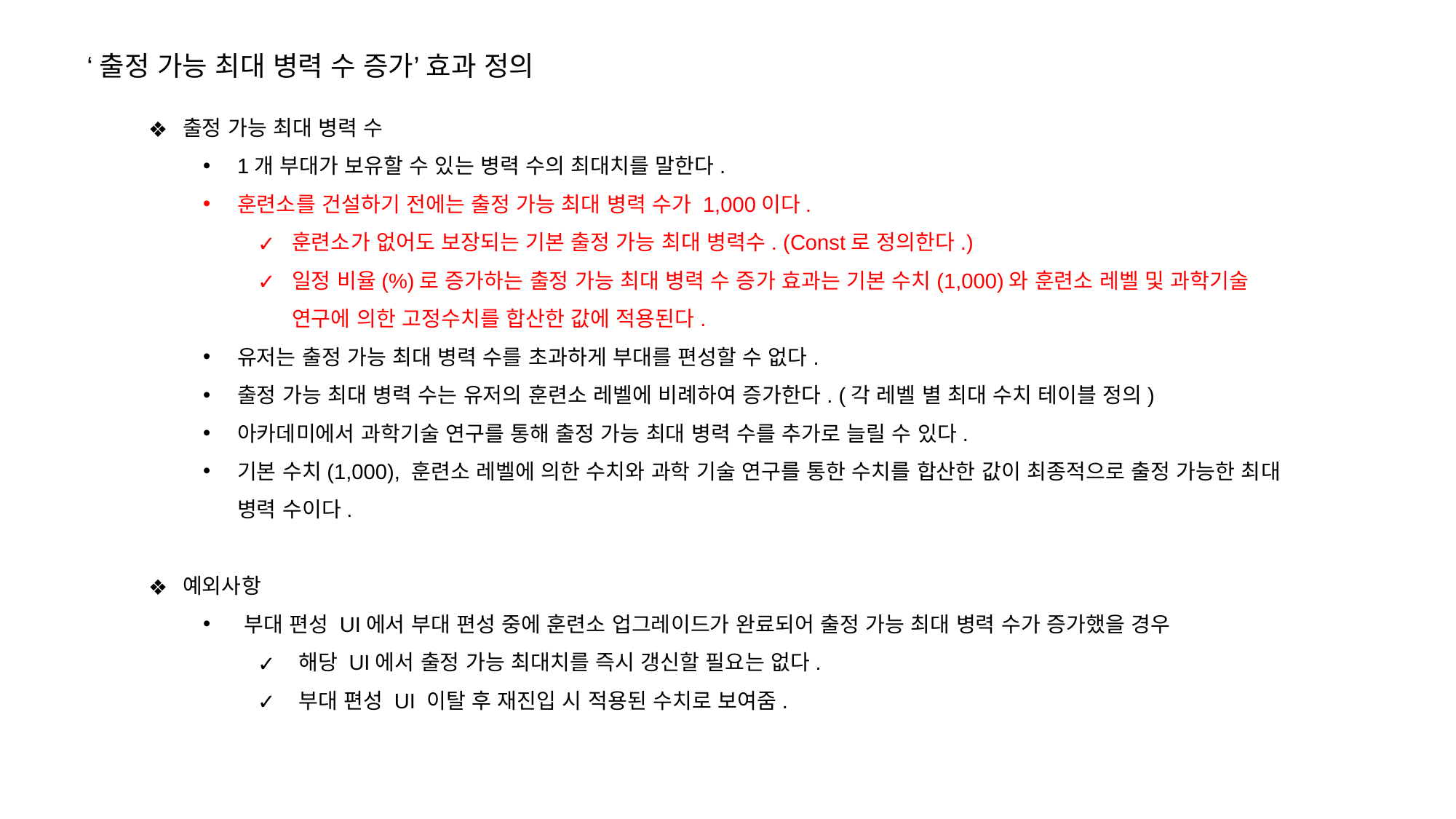

‘출정 가능 최대 병력 수 증가’ 효과 정의
출정 가능 최대 병력 수
1개 부대가 보유할 수 있는 병력 수의 최대치를 말한다.
훈련소를 건설하기 전에는 출정 가능 최대 병력 수가 1,000이다.
훈련소가 없어도 보장되는 기본 출정 가능 최대 병력수. (Const로 정의한다.)
일정 비율(%)로 증가하는 출정 가능 최대 병력 수 증가 효과는 기본 수치(1,000)와 훈련소 레벨 및 과학기술 연구에 의한 고정수치를 합산한 값에 적용된다.
유저는 출정 가능 최대 병력 수를 초과하게 부대를 편성할 수 없다.
출정 가능 최대 병력 수는 유저의 훈련소 레벨에 비례하여 증가한다. (각 레벨 별 최대 수치 테이블 정의)
아카데미에서 과학기술 연구를 통해 출정 가능 최대 병력 수를 추가로 늘릴 수 있다.
기본 수치(1,000), 훈련소 레벨에 의한 수치와 과학 기술 연구를 통한 수치를 합산한 값이 최종적으로 출정 가능한 최대 병력 수이다.

예외사항
부대 편성 UI에서 부대 편성 중에 훈련소 업그레이드가 완료되어 출정 가능 최대 병력 수가 증가했을 경우
해당 UI에서 출정 가능 최대치를 즉시 갱신할 필요는 없다.
부대 편성 UI 이탈 후 재진입 시 적용된 수치로 보여줌.